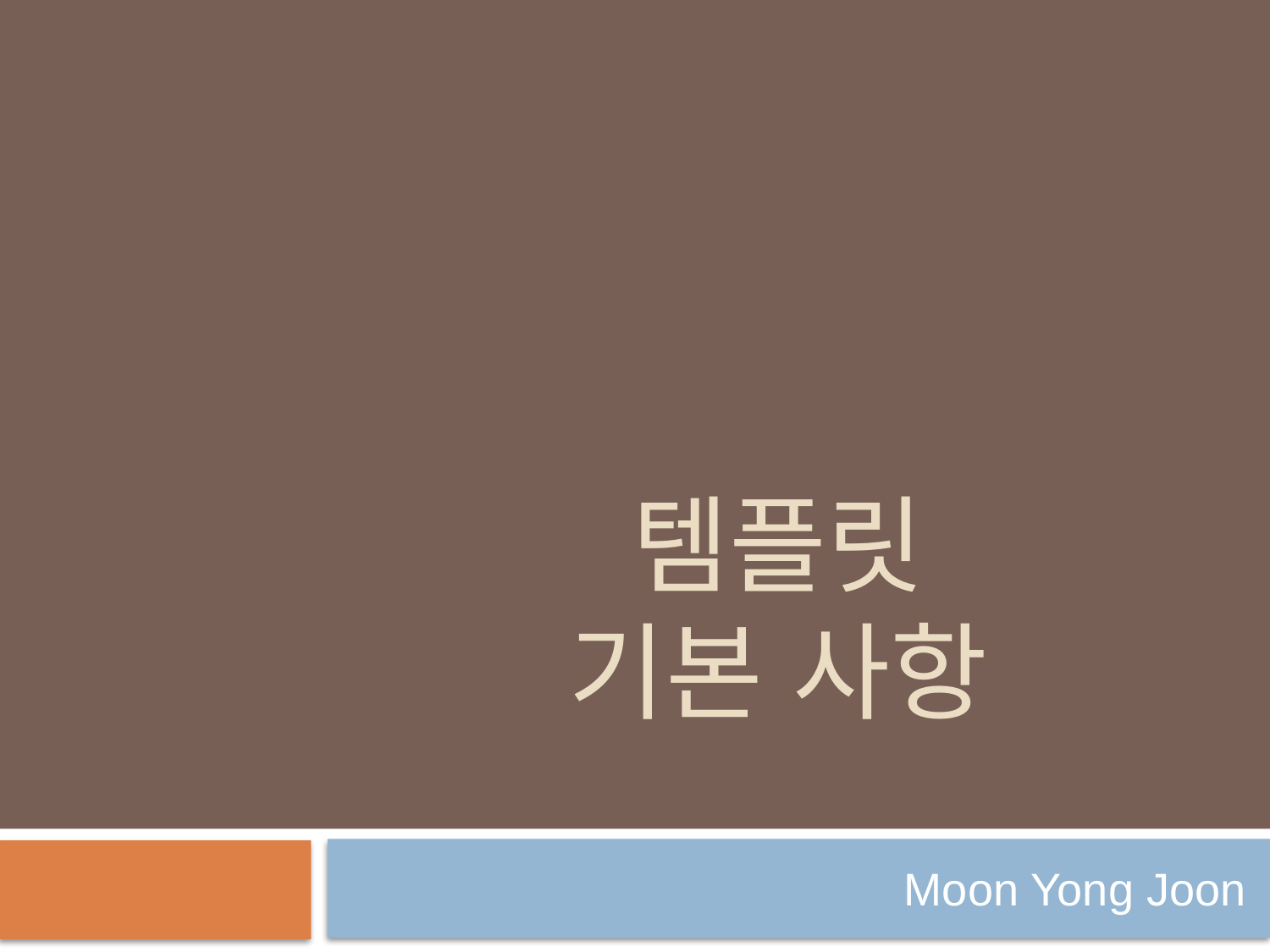

# 템플릿 기본 사항
Moon Yong Joon